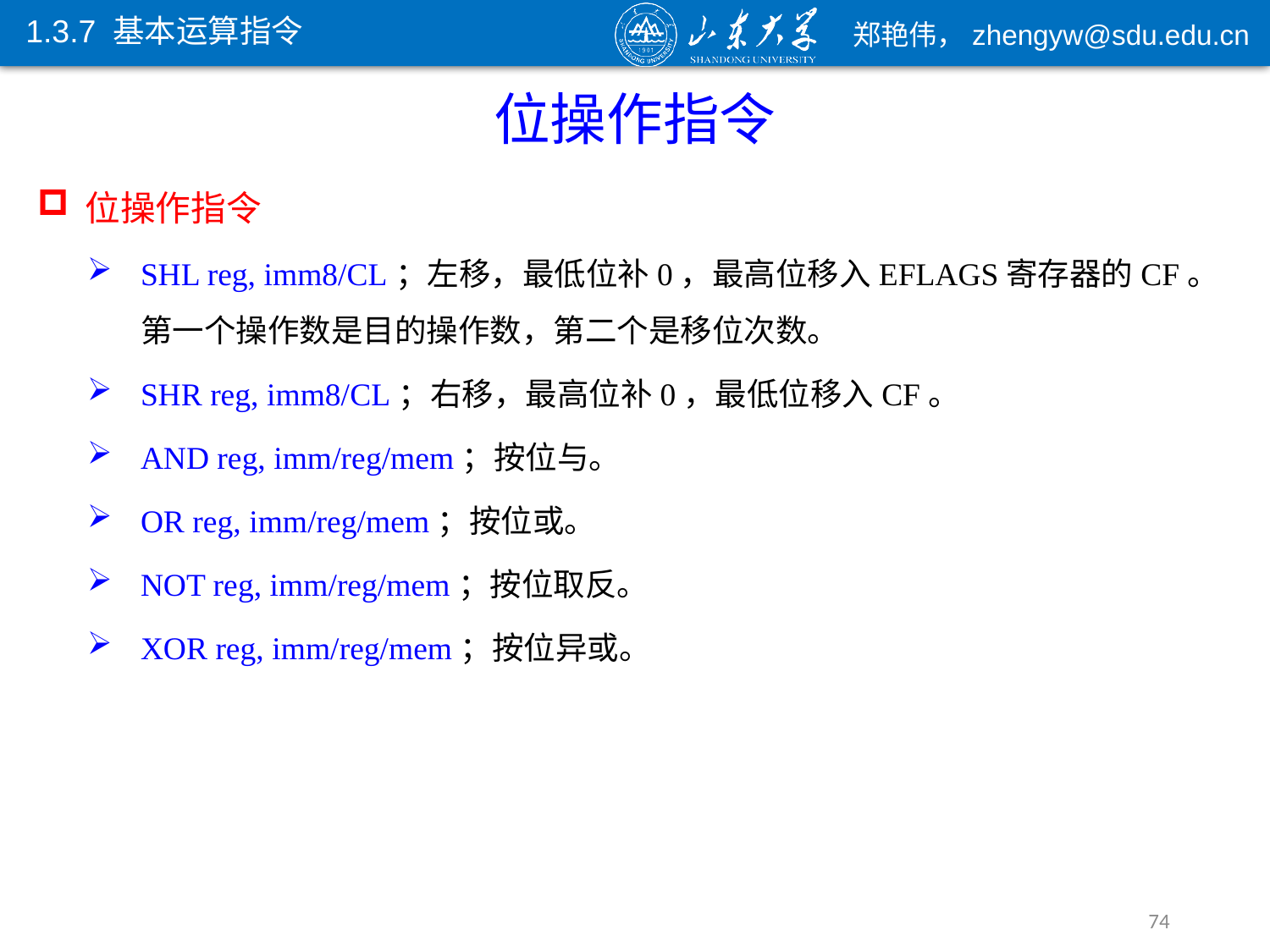

1.3.7 基本运算指令
位操作指令
位操作指令
SHL reg, imm8/CL；左移，最低位补0，最高位移入EFLAGS寄存器的CF。第一个操作数是目的操作数，第二个是移位次数。
SHR reg, imm8/CL；右移，最高位补0，最低位移入CF。
AND reg, imm/reg/mem；按位与。
OR reg, imm/reg/mem；按位或。
NOT reg, imm/reg/mem；按位取反。
XOR reg, imm/reg/mem；按位异或。
74